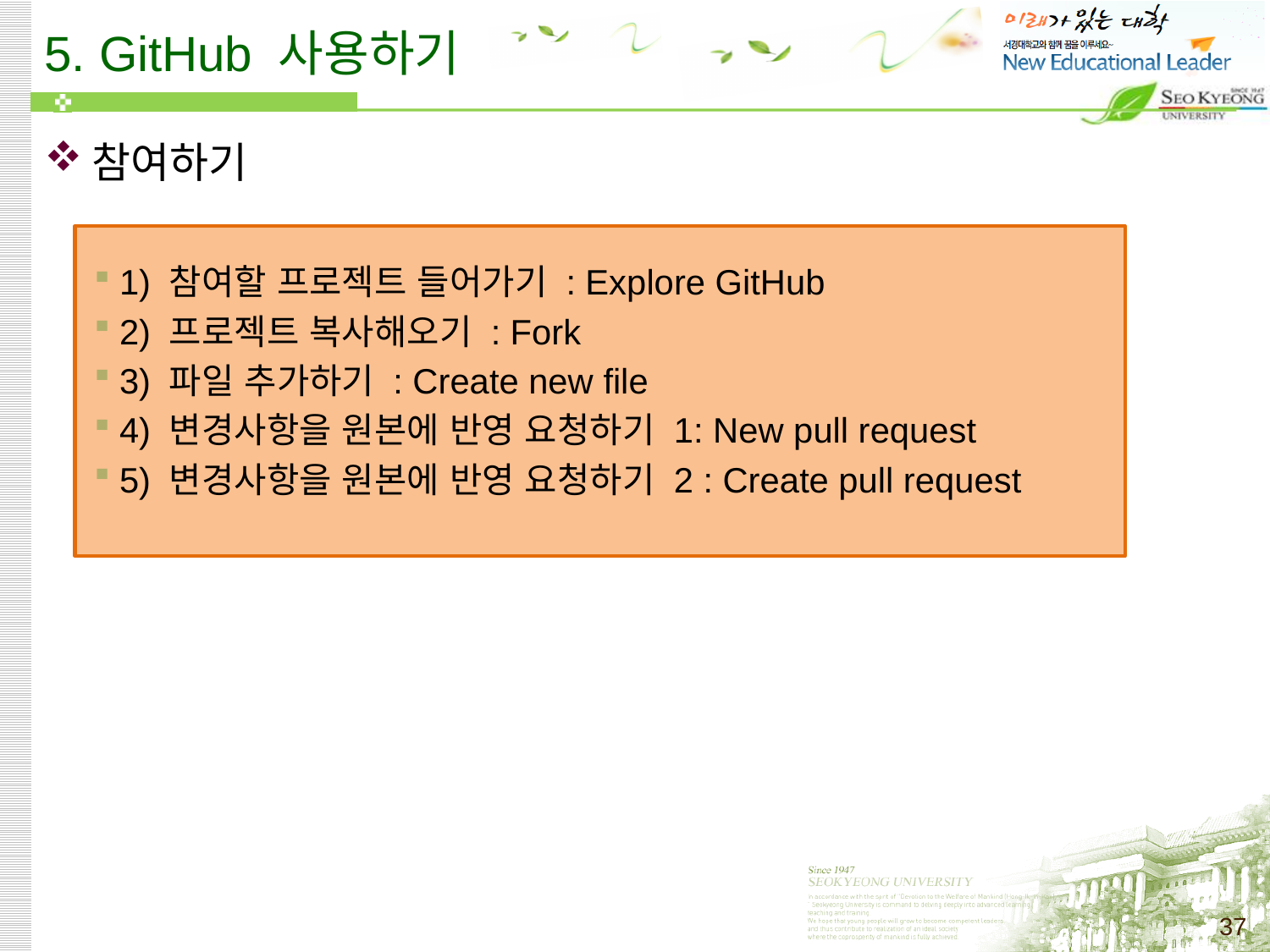

# 5. GitHub 사용하기
참여하기

1) 참여할 프로젝트 들어가기 : Explore GitHub
2) 프로젝트 복사해오기 : Fork
3) 파일 추가하기 : Create new file
4) 변경사항을 원본에 반영 요청하기 1: New pull request
5) 변경사항을 원본에 반영 요청하기 2 : Create pull request